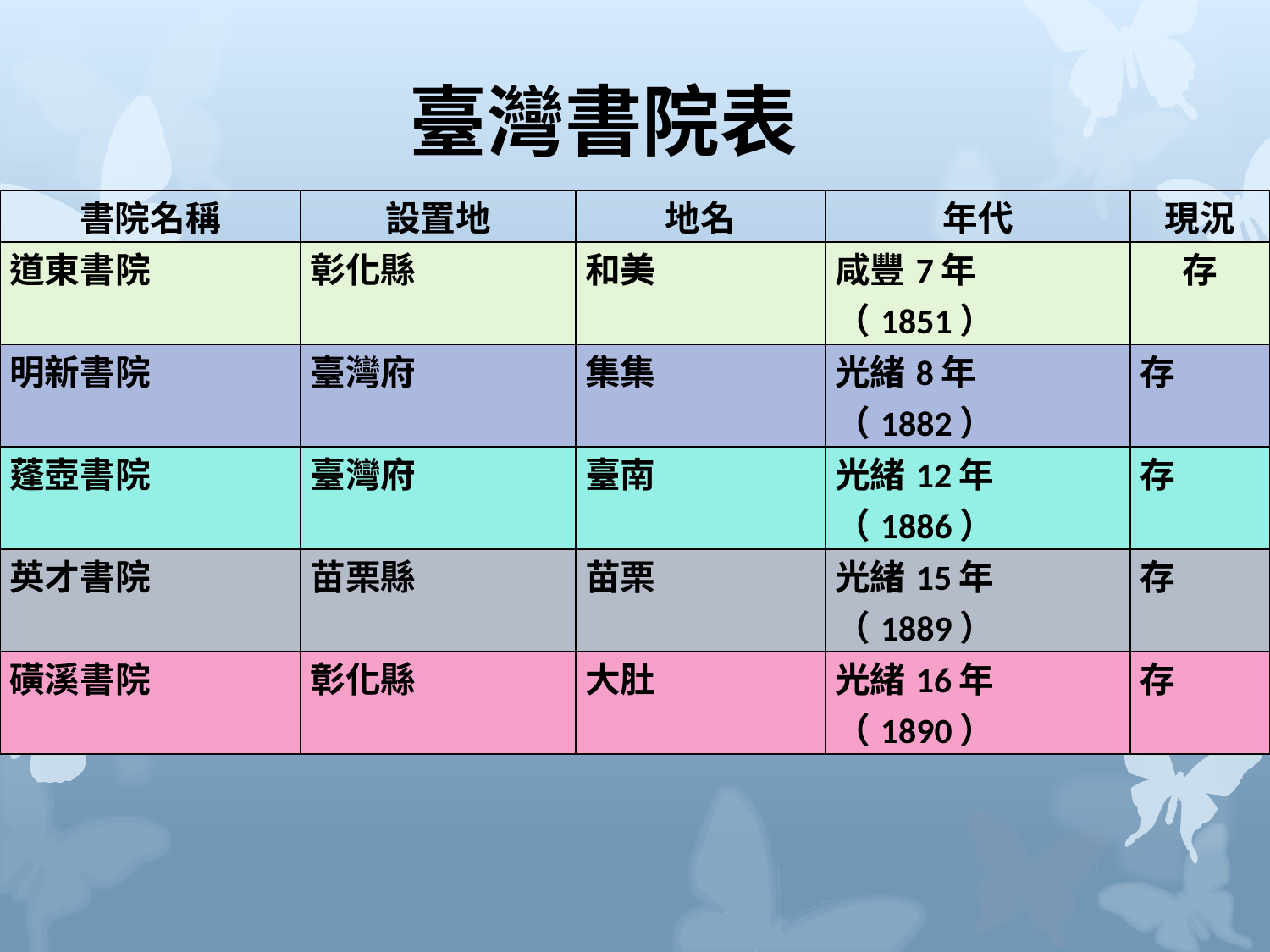

臺灣書院表
| 書院名稱 | 設置地 | 地名 | 年代 | 現況 |
| --- | --- | --- | --- | --- |
| 道東書院 | 彰化縣 | 和美 | 咸豐7年 （1851） | 存 |
| 明新書院 | 臺灣府 | 集集 | 光緒8年 （1882） | 存 |
| 蓬壺書院 | 臺灣府 | 臺南 | 光緒12年 （1886） | 存 |
| 英才書院 | 苗栗縣 | 苗栗 | 光緒15年 （1889） | 存 |
| 磺溪書院 | 彰化縣 | 大肚 | 光緒16年 （1890） | 存 |